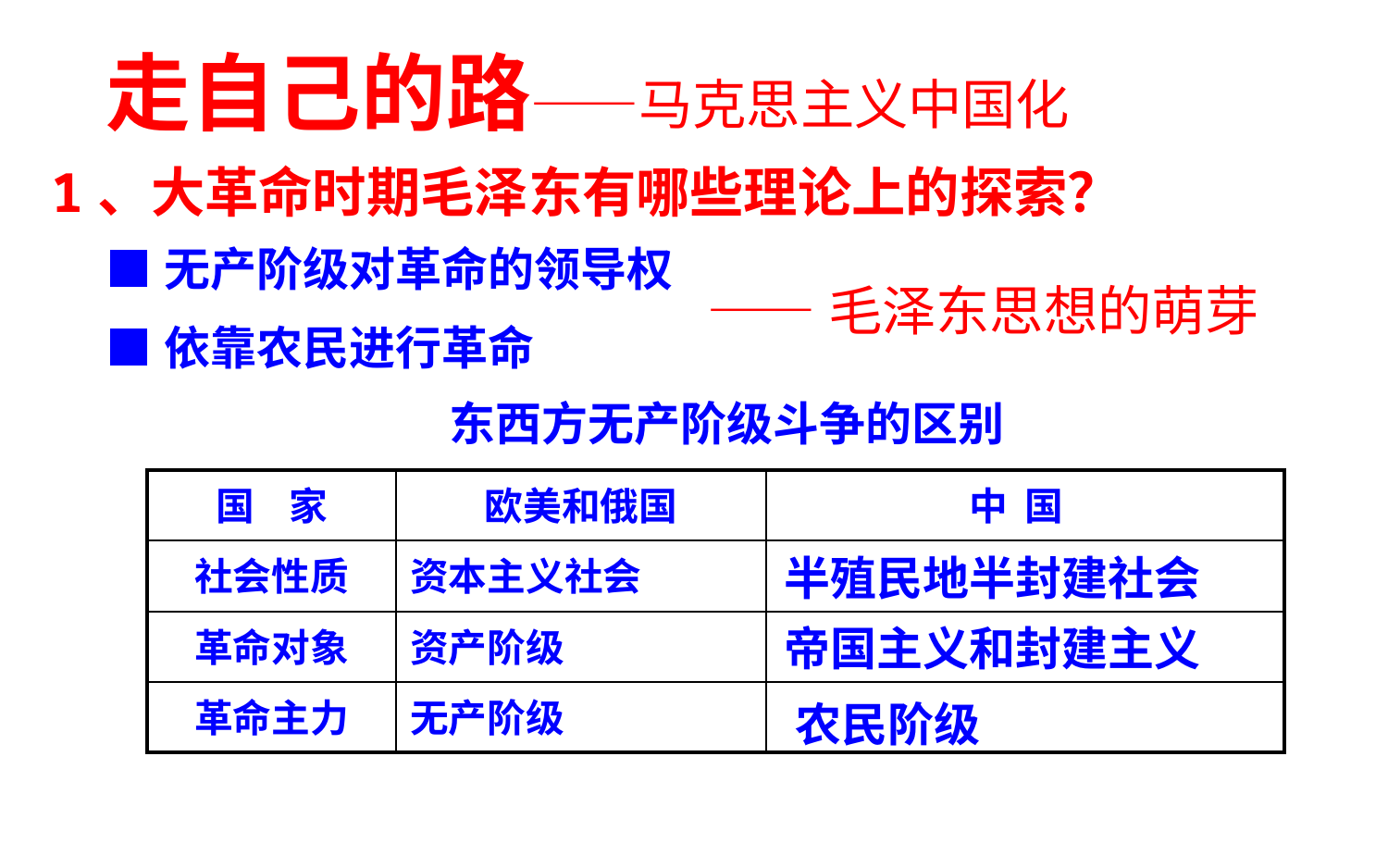

走自己的路——马克思主义中国化
1、大革命时期毛泽东有哪些理论上的探索？
■无产阶级对革命的领导权
■依靠农民进行革命
——毛泽东思想的萌芽
东西方无产阶级斗争的区别
| 国 家 | 欧美和俄国 | 中 国 |
| --- | --- | --- |
| 社会性质 | 资本主义社会 |  |
| 革命对象 | 资产阶级 |  |
| 革命主力 | 无产阶级 |  |
半殖民地半封建社会
帝国主义和封建主义
农民阶级